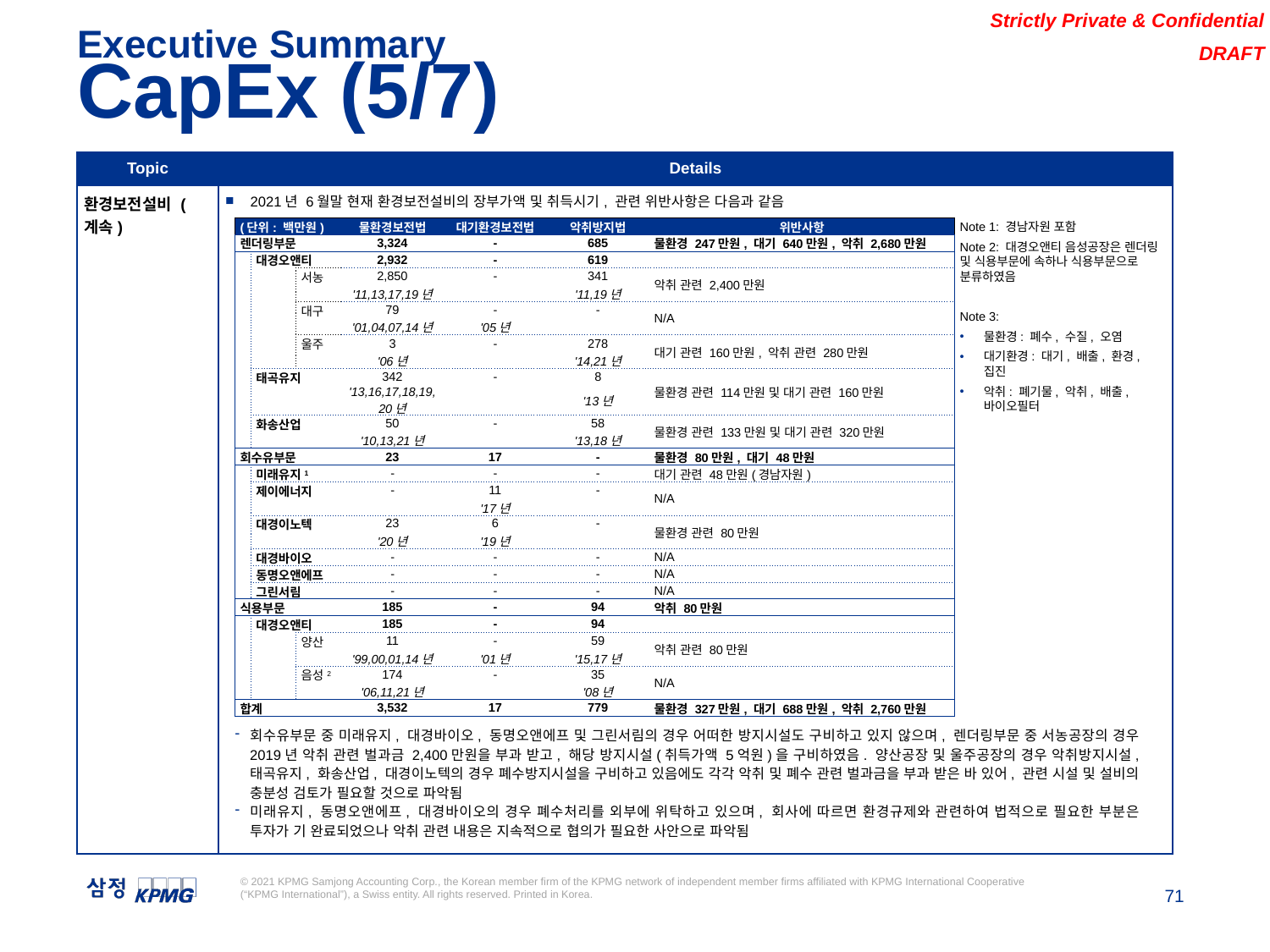

Executive Summary
CapEx (5/7)
| Topic | Details |
| --- | --- |
| 환경보전설비 (계속) | 2021년 6월말 현재 환경보전설비의 장부가액 및 취득시기, 관련 위반사항은 다음과 같음 |
| (단위: 백만원) |  |  | 물환경보전법 | 대기환경보전법 | 악취방지법 | 위반사항 |
| --- | --- | --- | --- | --- | --- | --- |
| 렌더링부문 |  |  | 3,324 | - | 685 | 물환경 247만원, 대기 640만원, 악취 2,680만원 |
|  | 대경오앤티 |  | 2,932 | - | 619 |  |
|  |  | 서농 | 2,850 | - | 341 | 악취 관련 2,400만원 |
|  |  |  | '11,13,17,19년 |  | '11,19년 |  |
|  |  | 대구 | 79 | - | - | N/A |
|  |  |  | '01,04,07,14년 | '05년 |  |  |
|  |  | 울주 | 3 | - | 278 | 대기 관련 160만원, 악취 관련 280만원 |
|  |  |  | '06년 |  | '14,21년 |  |
|  | 태곡유지 |  | 342 | - | 8 | 물환경 관련 114만원 및 대기 관련 160만원 |
|  |  |  | '13,16,17,18,19,20년 |  | '13년 |  |
|  | 화송산업 |  | 50 | - | 58 | 물환경 관련 133만원 및 대기 관련 320만원 |
|  |  |  | '10,13,21년 |  | '13,18년 |  |
| 회수유부문 |  |  | 23 | 17 | - | 물환경 80만원, 대기 48만원 |
|  | 미래유지1 |  | - | - | - | 대기 관련 48만원(경남자원) |
|  | 제이에너지 |  | - | 11 | - | N/A |
|  |  |  |  | '17년 |  |  |
|  | 대경이노텍 |  | 23 | 6 | - | 물환경 관련 80만원 |
|  |  |  | '20년 | '19년 |  |  |
|  | 대경바이오 |  | - | - | - | N/A |
|  | 동명오앤에프 |  | - | - | - | N/A |
|  | 그린서림 |  | - | - | - | N/A |
| 식용부문 |  |  | 185 | - | 94 | 악취 80만원 |
|  | 대경오앤티 |  | 185 | - | 94 |  |
|  |  | 양산 | 11 | - | 59 | 악취 관련 80만원 |
|  |  |  | '99,00,01,14년 | '01년 | '15,17년 |  |
|  |  | 음성2 | 174 | - | 35 | N/A |
|  |  |  | '06,11,21년 |  | '08년 |  |
| 합계 |  |  | 3,532 | 17 | 779 | 물환경 327만원, 대기 688만원, 악취 2,760만원 |
Note 1: 경남자원 포함
Note 2: 대경오앤티 음성공장은 렌더링 및 식용부문에 속하나 식용부문으로 분류하였음

Note 3:
물환경: 폐수, 수질, 오염
대기환경: 대기, 배출, 환경, 집진
악취: 폐기물, 악취, 배출, 바이오필터
회수유부문 중 미래유지, 대경바이오, 동명오앤에프 및 그린서림의 경우 어떠한 방지시설도 구비하고 있지 않으며, 렌더링부문 중 서농공장의 경우 2019년 악취 관련 벌과금 2,400만원을 부과 받고, 해당 방지시설(취득가액 5억원)을 구비하였음. 양산공장 및 울주공장의 경우 악취방지시설, 태곡유지, 화송산업, 대경이노텍의 경우 폐수방지시설을 구비하고 있음에도 각각 악취 및 폐수 관련 벌과금을 부과 받은 바 있어, 관련 시설 및 설비의 충분성 검토가 필요할 것으로 파악됨
미래유지, 동명오앤에프, 대경바이오의 경우 폐수처리를 외부에 위탁하고 있으며, 회사에 따르면 환경규제와 관련하여 법적으로 필요한 부분은 투자가 기 완료되었으나 악취 관련 내용은 지속적으로 협의가 필요한 사안으로 파악됨